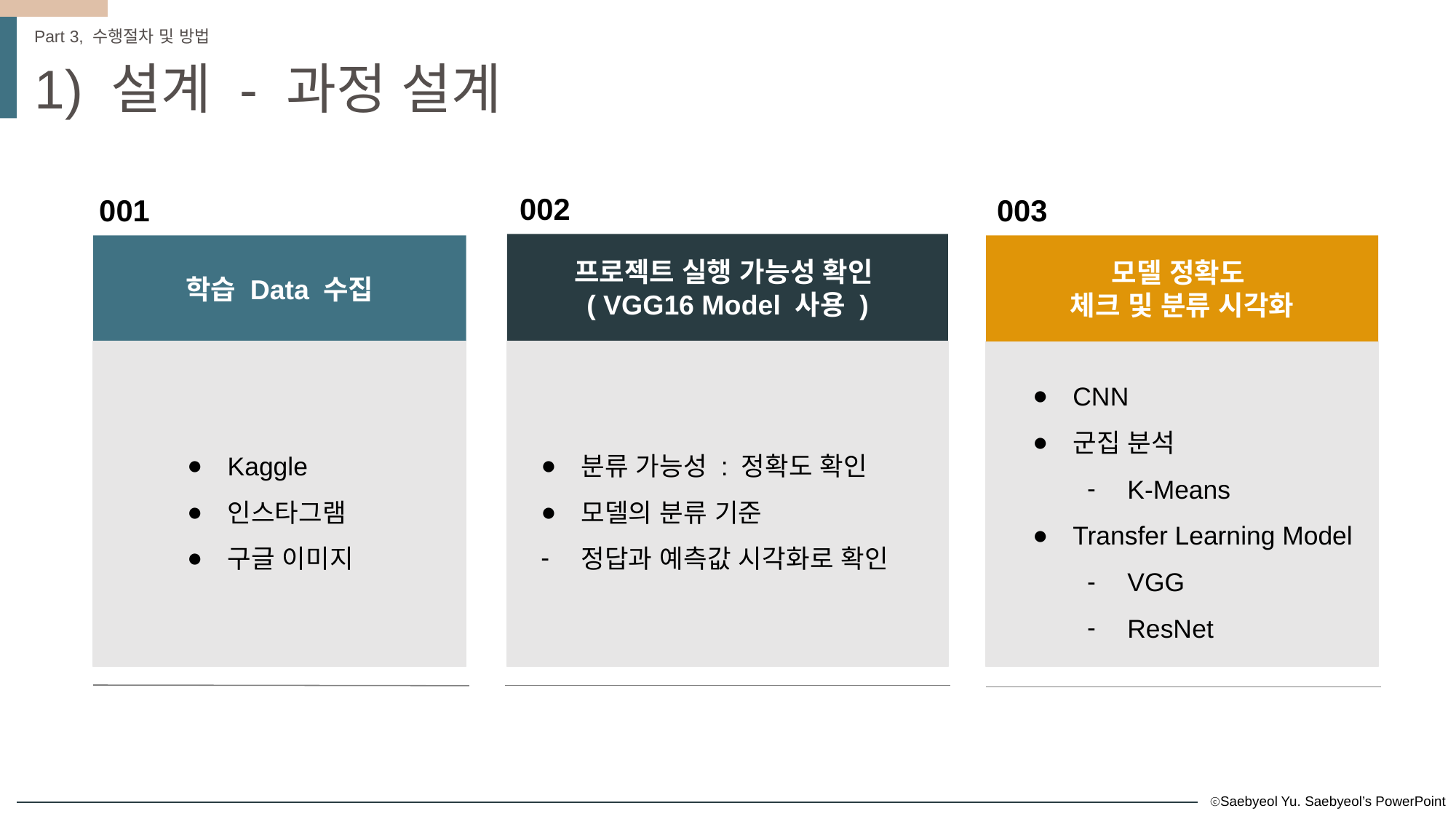

Part 3, 수행절차 및 방법
1) 설계 - 과정 설계
002
001
003
프로젝트 실행 가능성 확인
( VGG16 Model 사용 )
학습 Data 수집
모델 정확도
체크 및 분류 시각화
Kaggle
인스타그램
구글 이미지
분류 가능성 : 정확도 확인
모델의 분류 기준
정답과 예측값 시각화로 확인
CNN
군집 분석
K-Means
Transfer Learning Model
VGG
ResNet